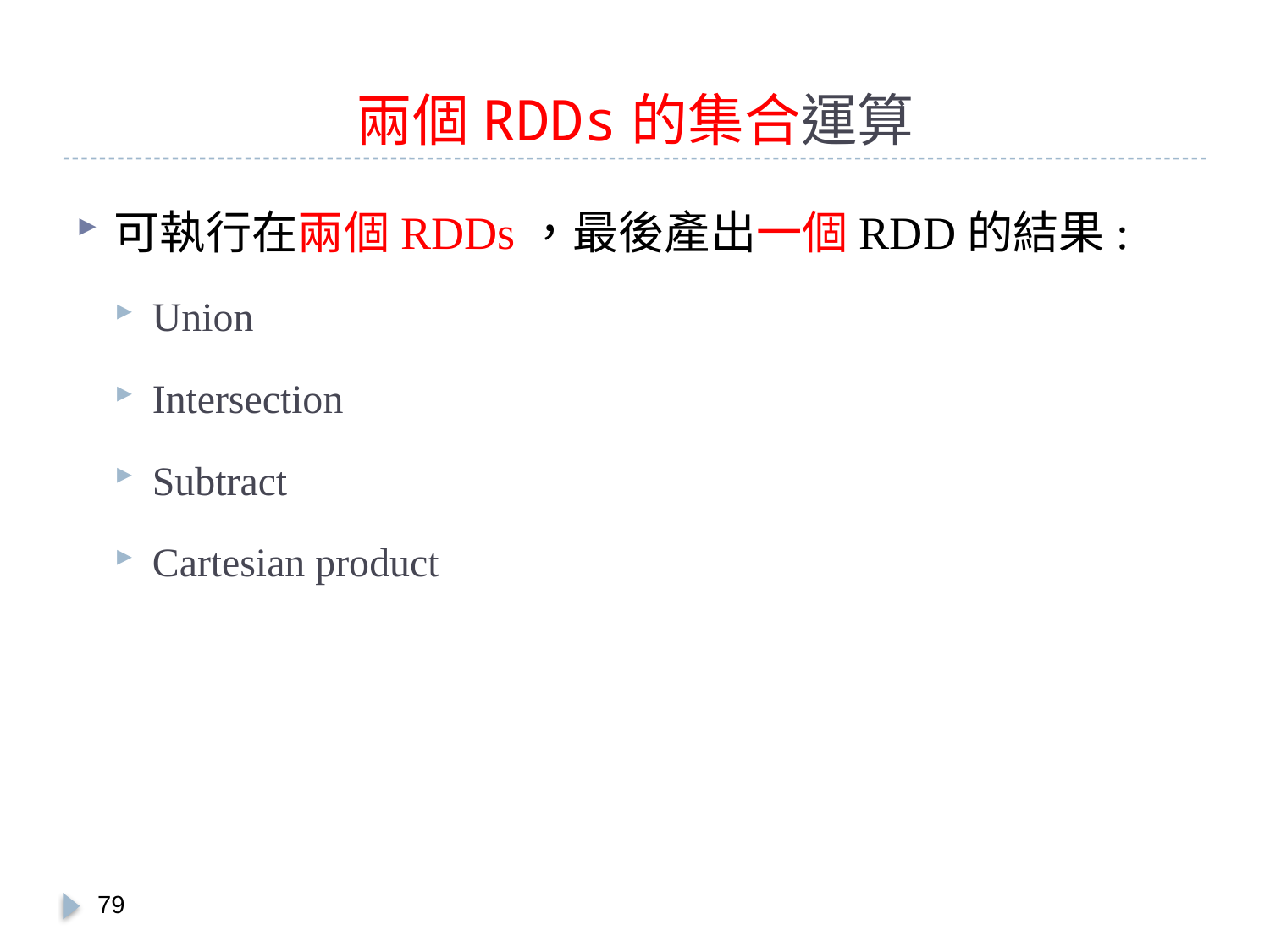

# 兩個RDDs的集合運算
可執行在兩個RDDs，最後產出一個RDD的結果:
Union
Intersection
Subtract
Cartesian product
79